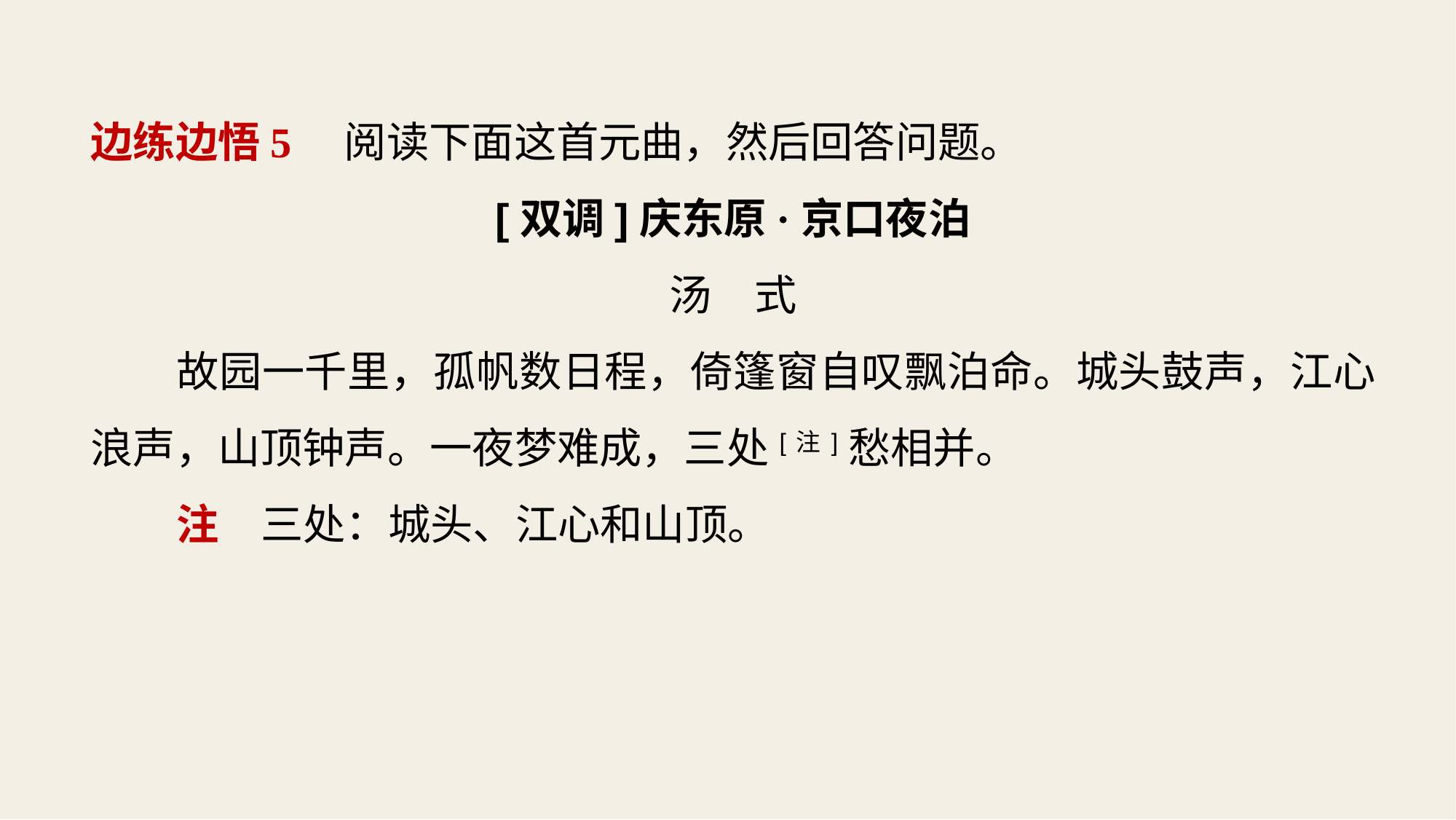

边练边悟5　阅读下面这首元曲，然后回答问题。
[双调]庆东原·京口夜泊
汤　式
故园一千里，孤帆数日程，倚篷窗自叹飘泊命。城头鼓声，江心浪声，山顶钟声。一夜梦难成，三处[注]愁相并。
注　三处：城头、江心和山顶。